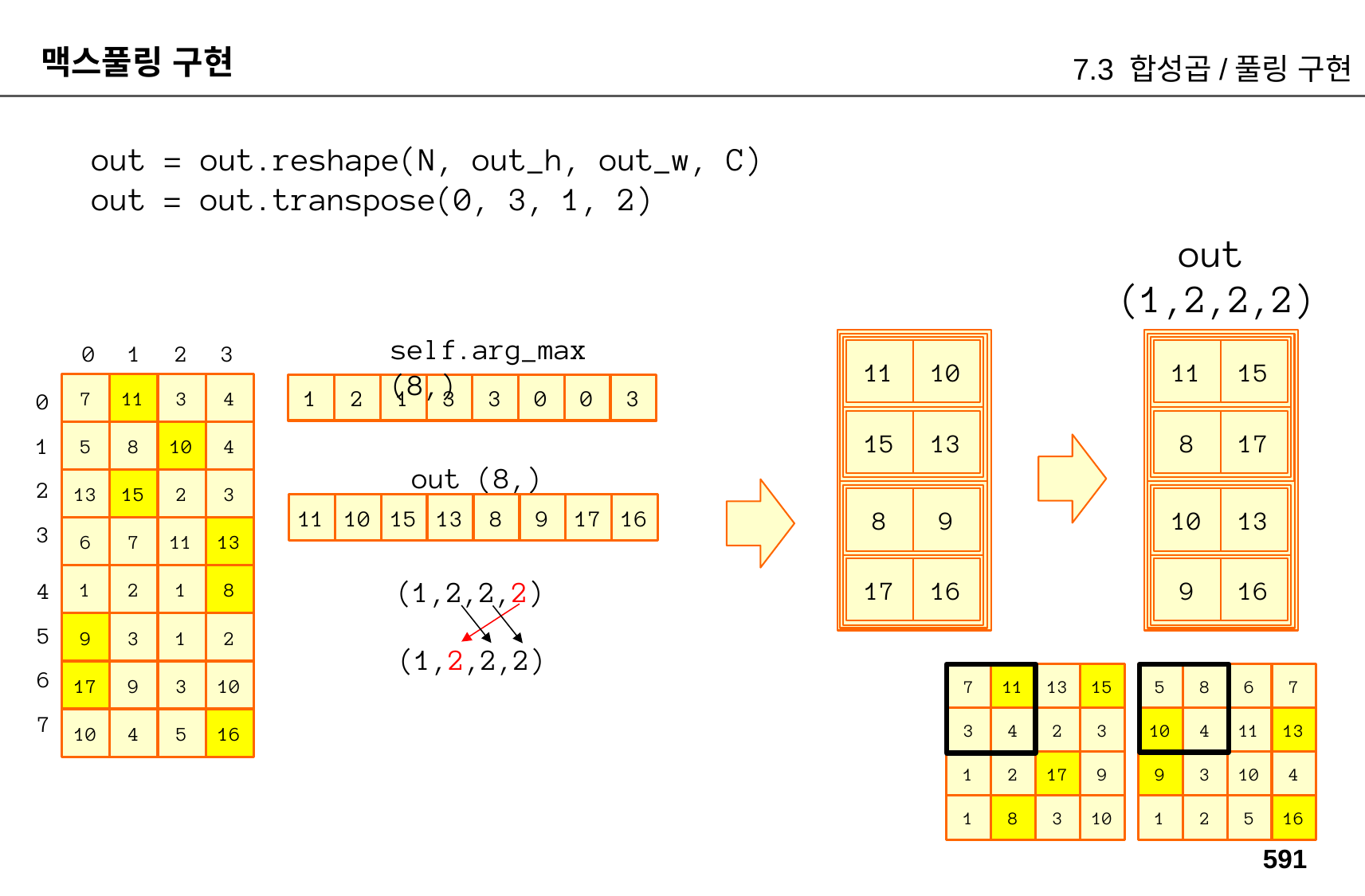

맥스풀링 구현
7.3 합성곱/풀링 구현
out = out.reshape(N, out_h, out_w, C)
out = out.transpose(0, 3, 1, 2)
out
(1,2,2,2)
self.arg_max (8,)
0
1
2
3

11
10

15
13

8
9

17
16

11
15
7
11
3
4
1
2
1
3
3
0
0
3
0

8
17
1
5
8
10
4

out (8,)
2
13
15
2
3

10
13
11
10
15
13
8
9
17
16
3
6
7
11
13

9
16
1
2
1
8
4
(1,2,2,2)
5
9
3
1
2
(1,2,2,2)
6
17
9
3
10
7
11
13
15
5
8
6
7

7
3
4
2
3
10
4
11
13
10
4
5
16
1
2
17
9
9
3
10
4
1
8
3
10
1
2
5
16